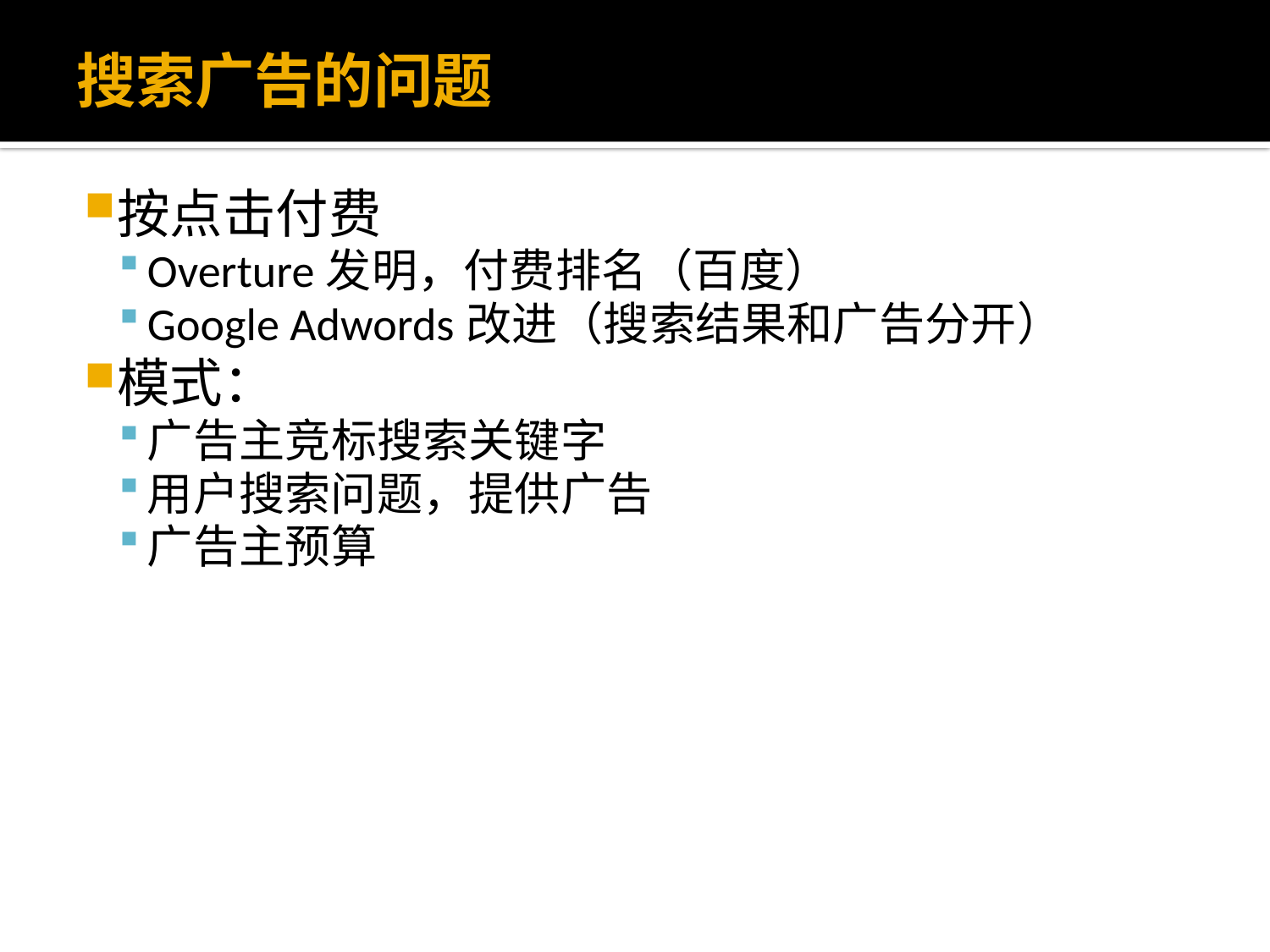

# 搜索广告的问题
按点击付费
Overture发明，付费排名（百度）
Google Adwords改进（搜索结果和广告分开）
模式：
广告主竞标搜索关键字
用户搜索问题，提供广告
广告主预算